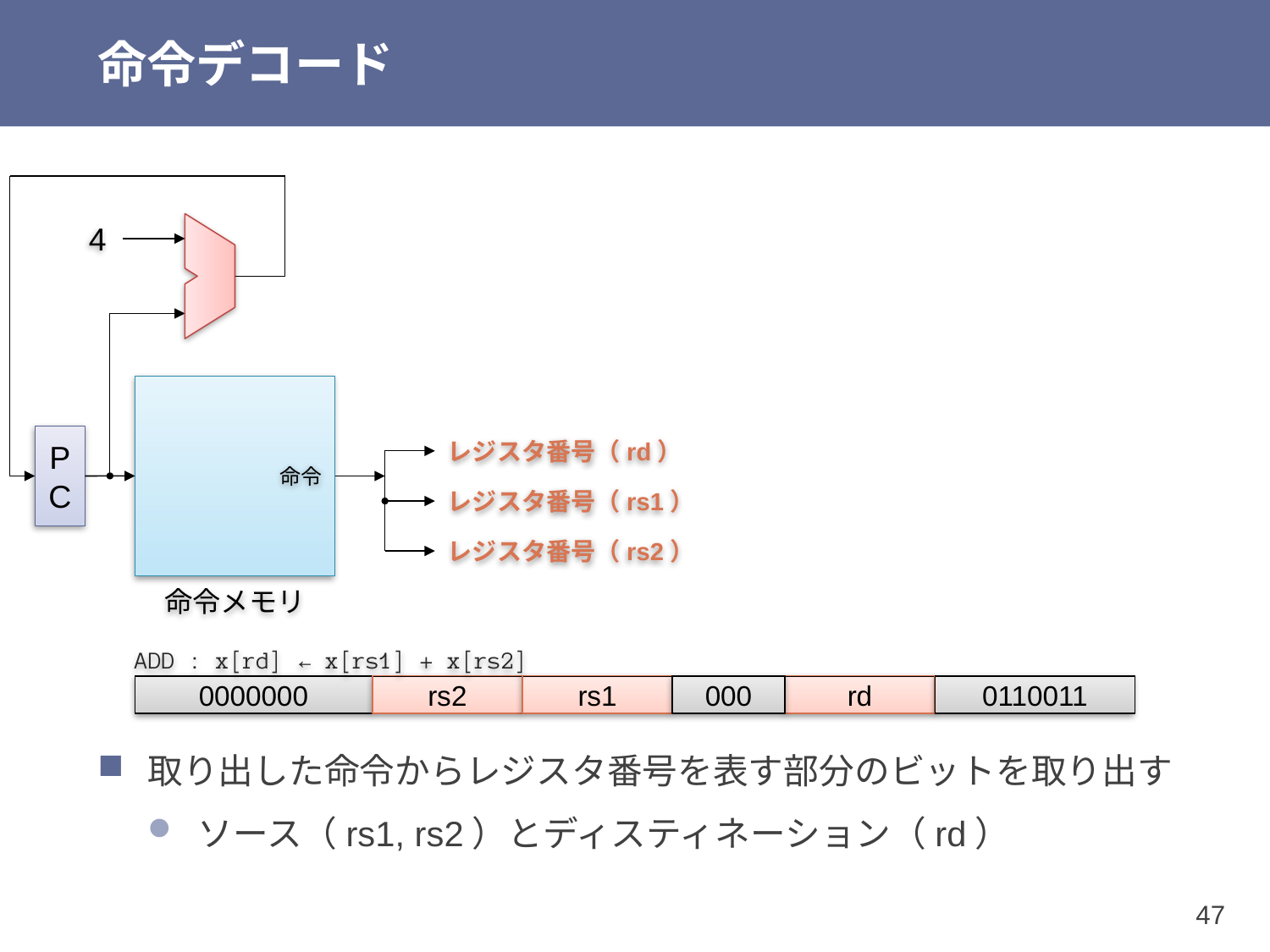

# 命令デコード

4

PC
レジスタ番号（rd）

命令
レジスタ番号（rs1）
レジスタ番号（rs2）
命令メモリ
ADD : x[rd] ← x[rs1] + x[rs2]
0000000
rs2
rs1
000
rd
0110011
取り出した命令からレジスタ番号を表す部分のビットを取り出す
ソース（rs1, rs2）とディスティネーション（rd）